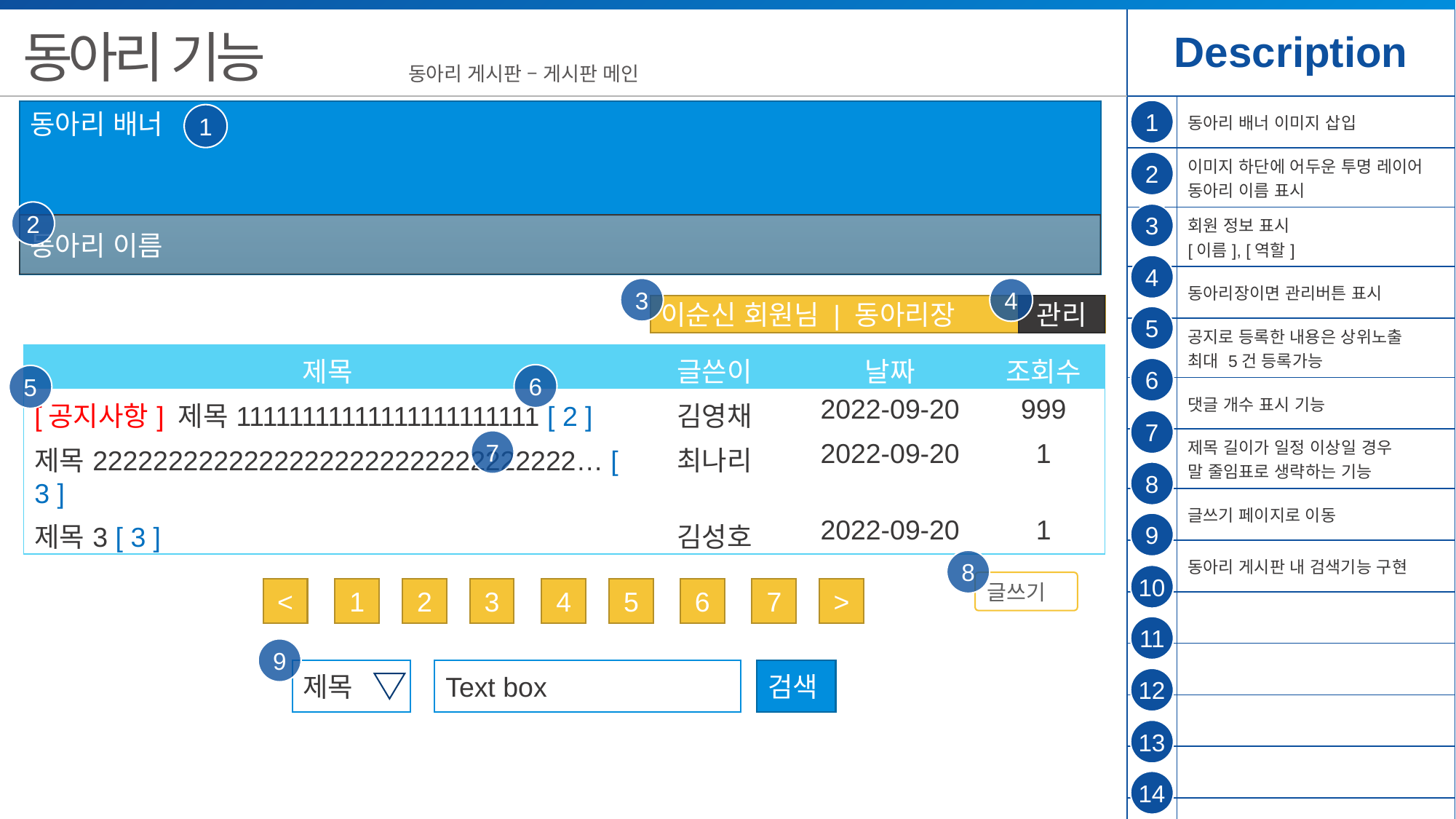

| Description |  |
| --- | --- |
|  | 동아리 배너 이미지 삽입 |
|  | 이미지 하단에 어두운 투명 레이어 동아리 이름 표시 |
|  | 회원 정보 표시 [이름], [역할] |
|  | 동아리장이면 관리버튼 표시 |
|  | 공지로 등록한 내용은 상위노출 최대 5건 등록가능 |
|  | 댓글 개수 표시 기능 |
|  | 제목 길이가 일정 이상일 경우 말 줄임표로 생략하는 기능 |
|  | 글쓰기 페이지로 이동 |
|  | 동아리 게시판 내 검색기능 구현 |
|  |  |
|  |  |
|  |  |
|  |  |
|  |  |
동아리 기능
동아리 게시판 – 게시판 메인
1
동아리 배너
1
2
2
3
동아리 이름
4
3
4
이순신 회원님 | 동아리장
관리
5
| 제목 | 글쓴이 | 날짜 | 조회수 |
| --- | --- | --- | --- |
| [공지사항] 제목11111111111111111111111 [ 2 ] | 김영채 | 2022-09-20 | 999 |
| 제목22222222222222222222222222222222… [ 3 ] | 최나리 | 2022-09-20 | 1 |
| 제목3 [ 3 ] | 김성호 | 2022-09-20 | 1 |
6
6
5
7
7
8
9
8
10
글쓰기
<
1
2
3
4
5
6
7
>
11
9
제목
Text box
검색
12

13
14